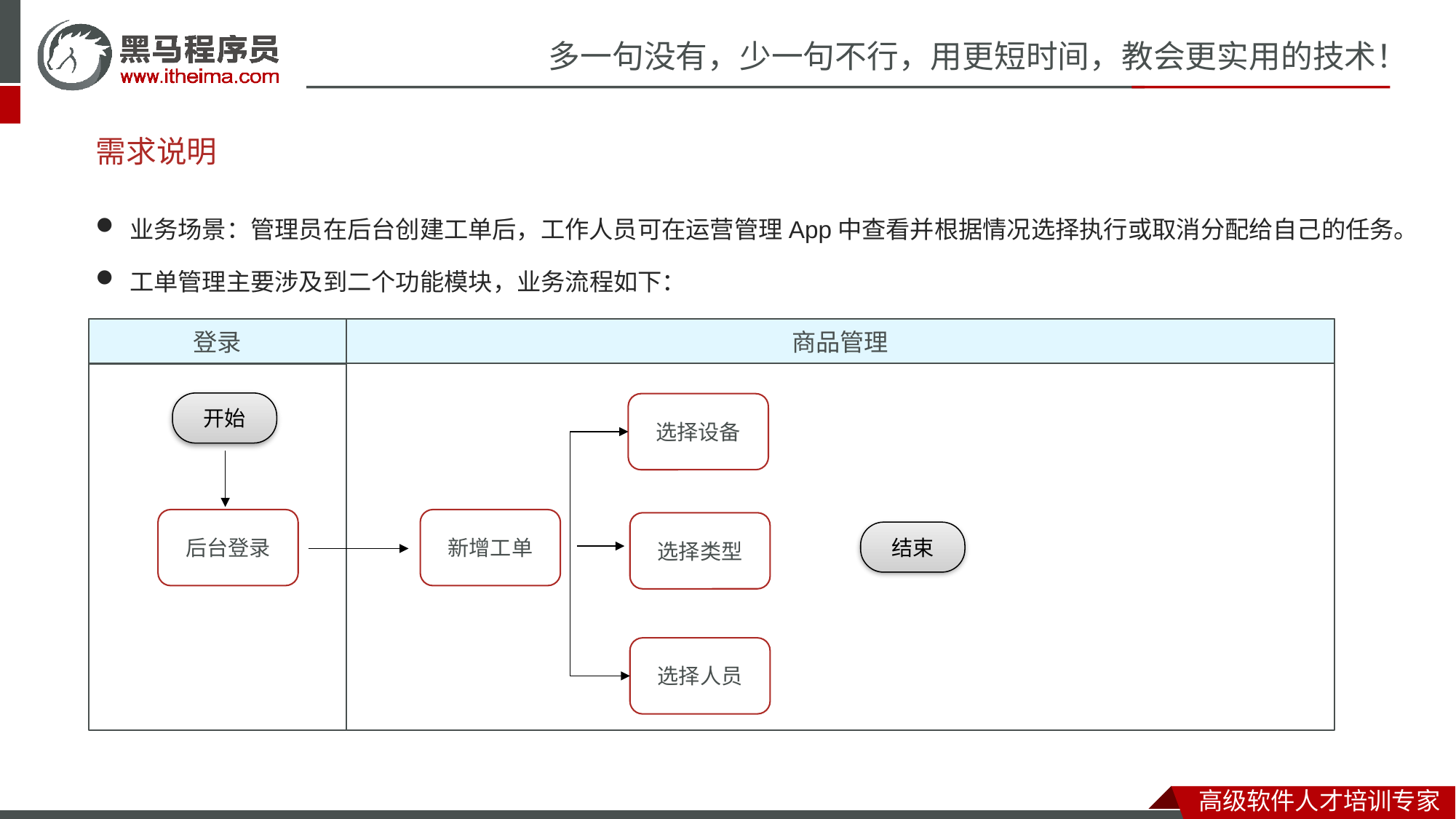

# 需求说明
业务场景：管理员在后台创建工单后，工作人员可在运营管理App中查看并根据情况选择执行或取消分配给自己的任务。
工单管理主要涉及到二个功能模块，业务流程如下：

登录

商品管理

开始
选择设备
后台登录
新增工单
选择类型
结束
选择人员